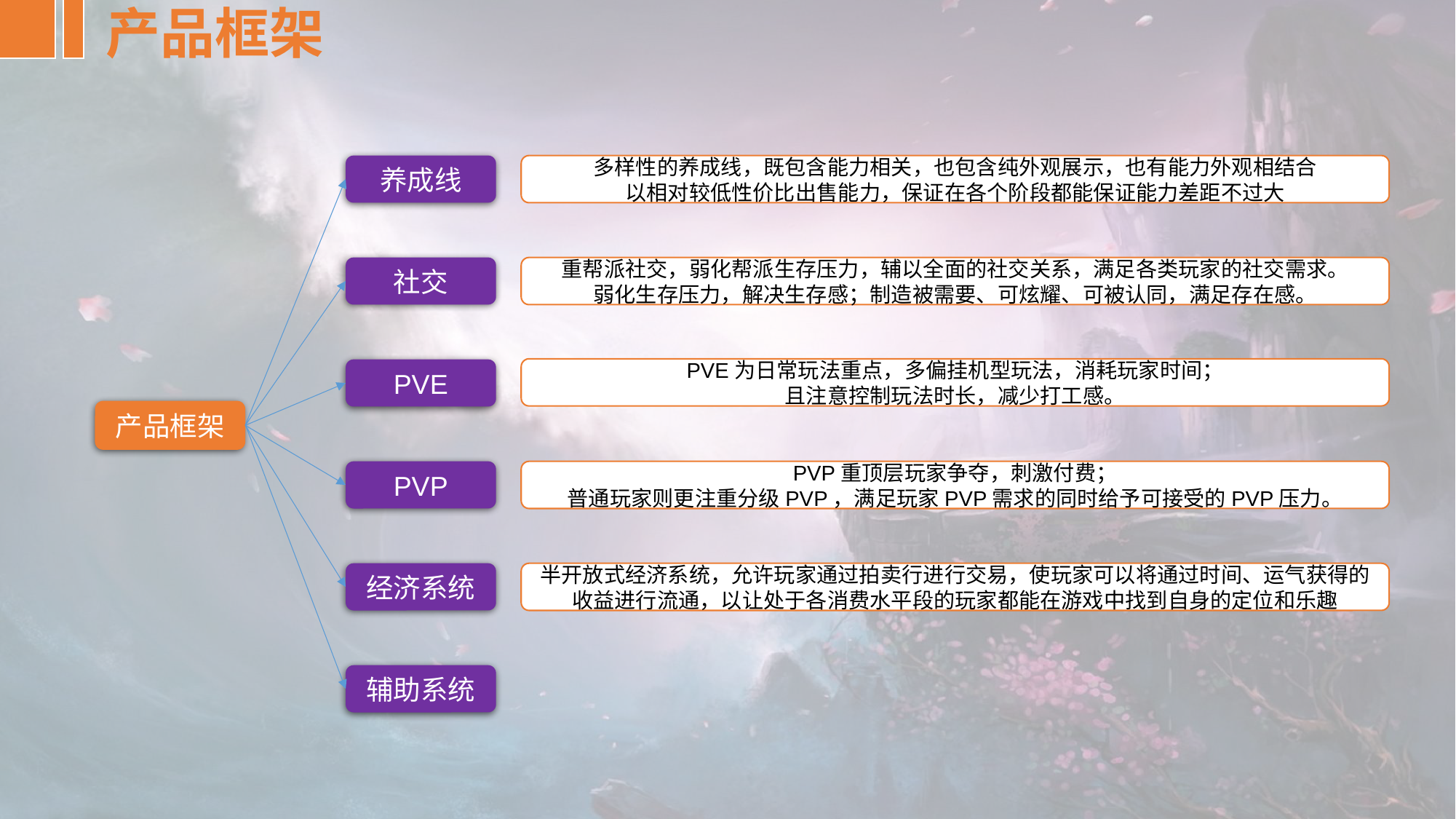

产品框架

多样性的养成线，既包含能力相关，也包含纯外观展示，也有能力外观相结合
以相对较低性价比出售能力，保证在各个阶段都能保证能力差距不过大
养成线
社交
重帮派社交，弱化帮派生存压力，辅以全面的社交关系，满足各类玩家的社交需求。
弱化生存压力，解决生存感；制造被需要、可炫耀、可被认同，满足存在感。
PVE为日常玩法重点，多偏挂机型玩法，消耗玩家时间；
且注意控制玩法时长，减少打工感。
PVE
产品框架
PVP重顶层玩家争夺，刺激付费；
普通玩家则更注重分级PVP，满足玩家PVP需求的同时给予可接受的PVP压力。
PVP
经济系统
半开放式经济系统，允许玩家通过拍卖行进行交易，使玩家可以将通过时间、运气获得的收益进行流通，以让处于各消费水平段的玩家都能在游戏中找到自身的定位和乐趣
辅助系统